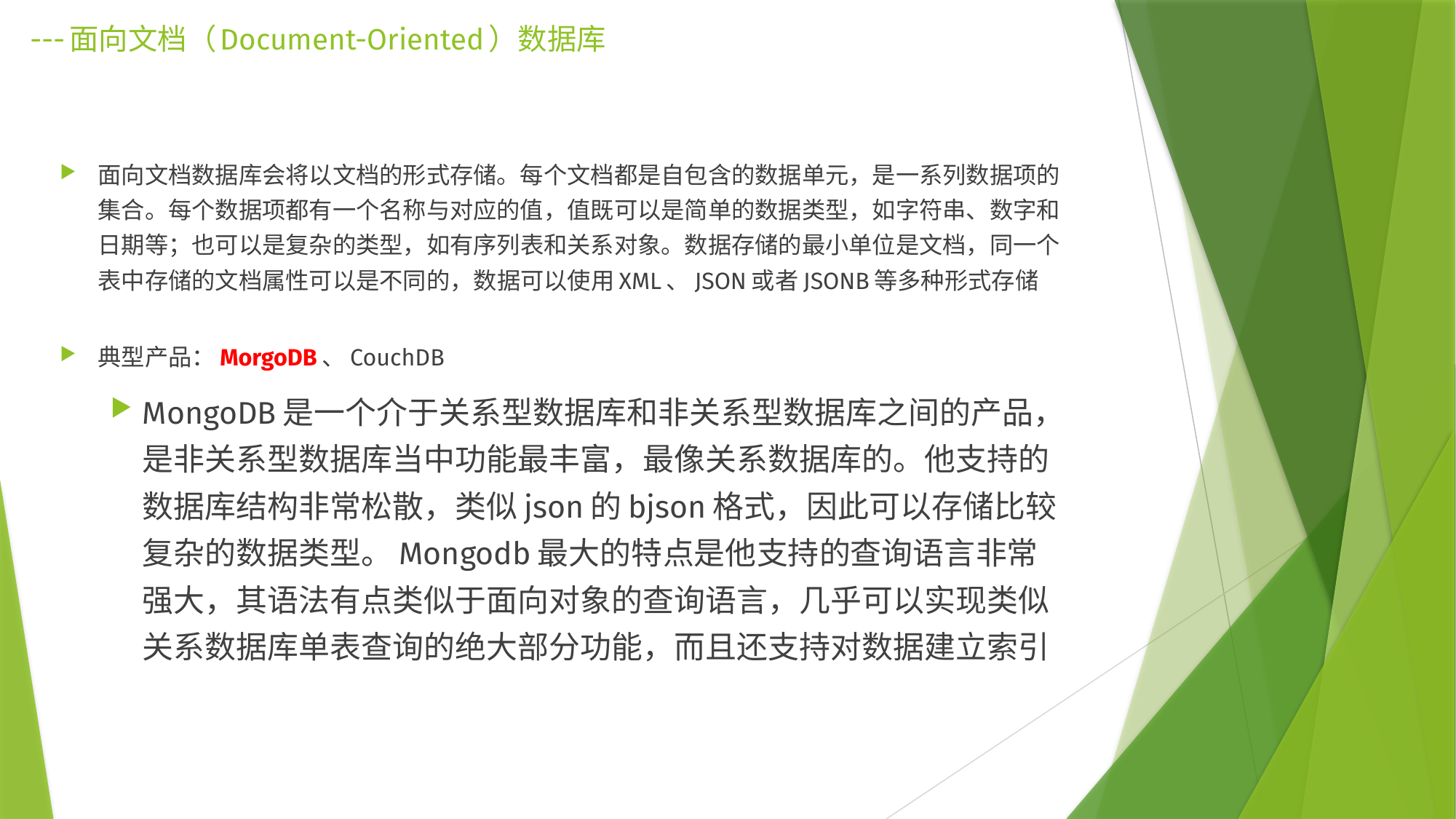

# ---面向文档（Document-Oriented）数据库
面向文档数据库会将以文档的形式存储。每个文档都是自包含的数据单元，是一系列数据项的集合。每个数据项都有一个名称与对应的值，值既可以是简单的数据类型，如字符串、数字和日期等；也可以是复杂的类型，如有序列表和关系对象。数据存储的最小单位是文档，同一个表中存储的文档属性可以是不同的，数据可以使用XML、JSON或者JSONB等多种形式存储
典型产品：MorgoDB、CouchDB
MongoDB是一个介于关系型数据库和非关系型数据库之间的产品，是非关系型数据库当中功能最丰富，最像关系数据库的。他支持的数据库结构非常松散，类似json的bjson格式，因此可以存储比较复杂的数据类型。Mongodb最大的特点是他支持的查询语言非常强大，其语法有点类似于面向对象的查询语言，几乎可以实现类似关系数据库单表查询的绝大部分功能，而且还支持对数据建立索引